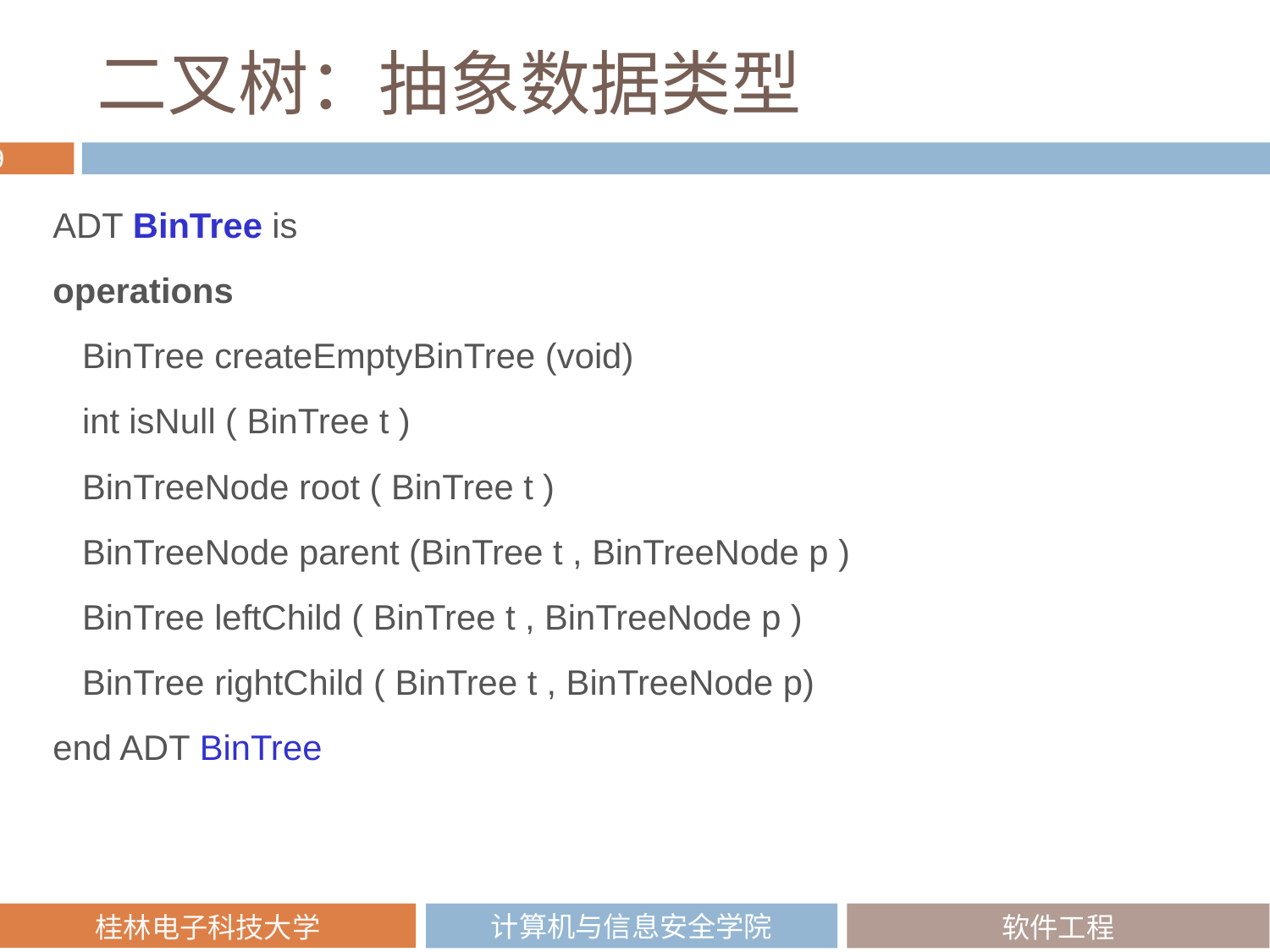

# 二叉树：抽象数据类型
ADT BinTree is
operations
   BinTree createEmptyBinTree (void)
   int isNull ( BinTree t )
   BinTreeNode root ( BinTree t )
   BinTreeNode parent (BinTree t , BinTreeNode p )
   BinTree leftChild ( BinTree t , BinTreeNode p )
   BinTree rightChild ( BinTree t , BinTreeNode p)
end ADT BinTree